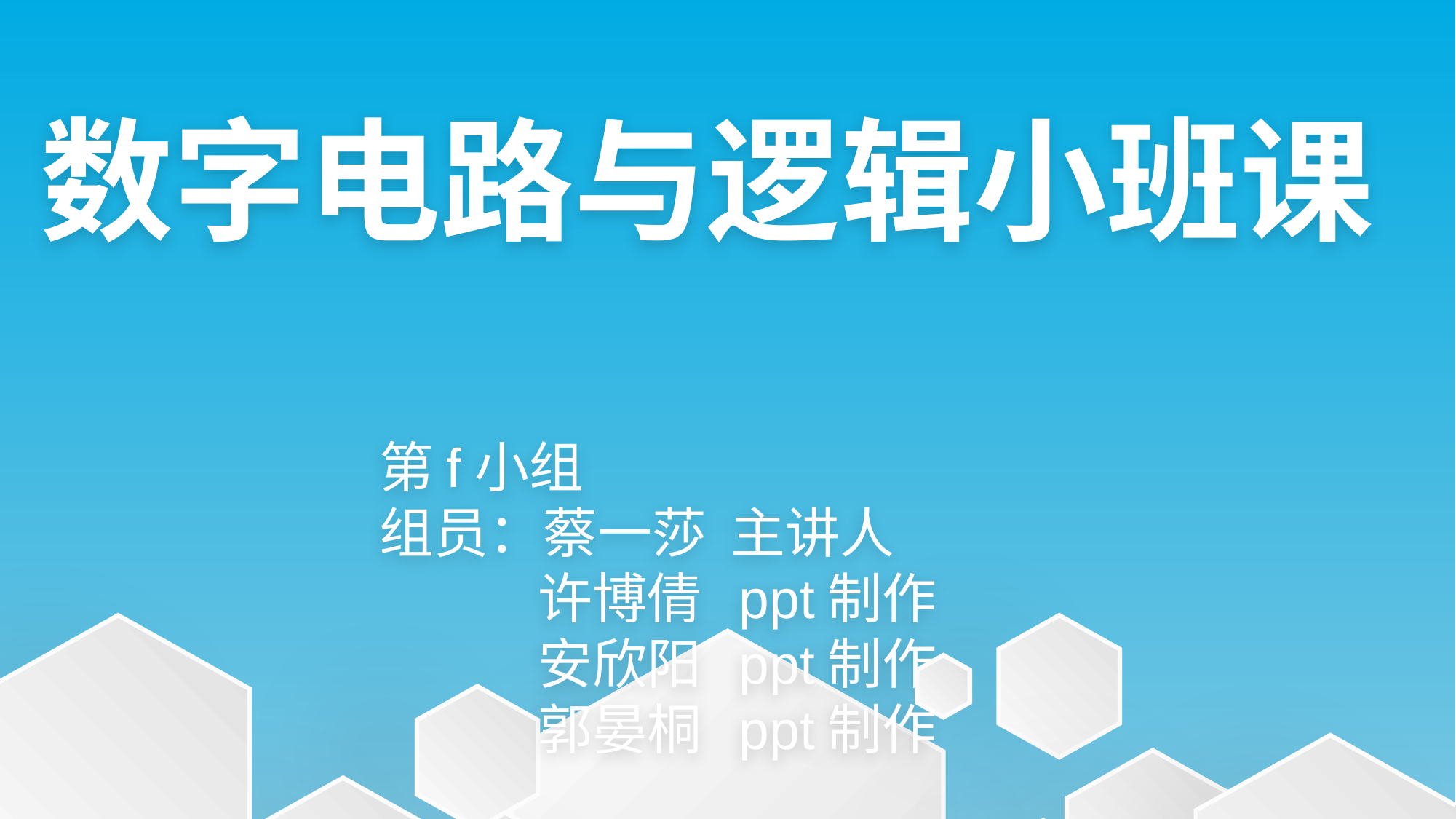

数字电路与逻辑小班课
第f小组
组员：蔡一莎  主讲人
	   许博倩  ppt制作
	   安欣阳  ppt制作
	   郭晏桐  ppt制作